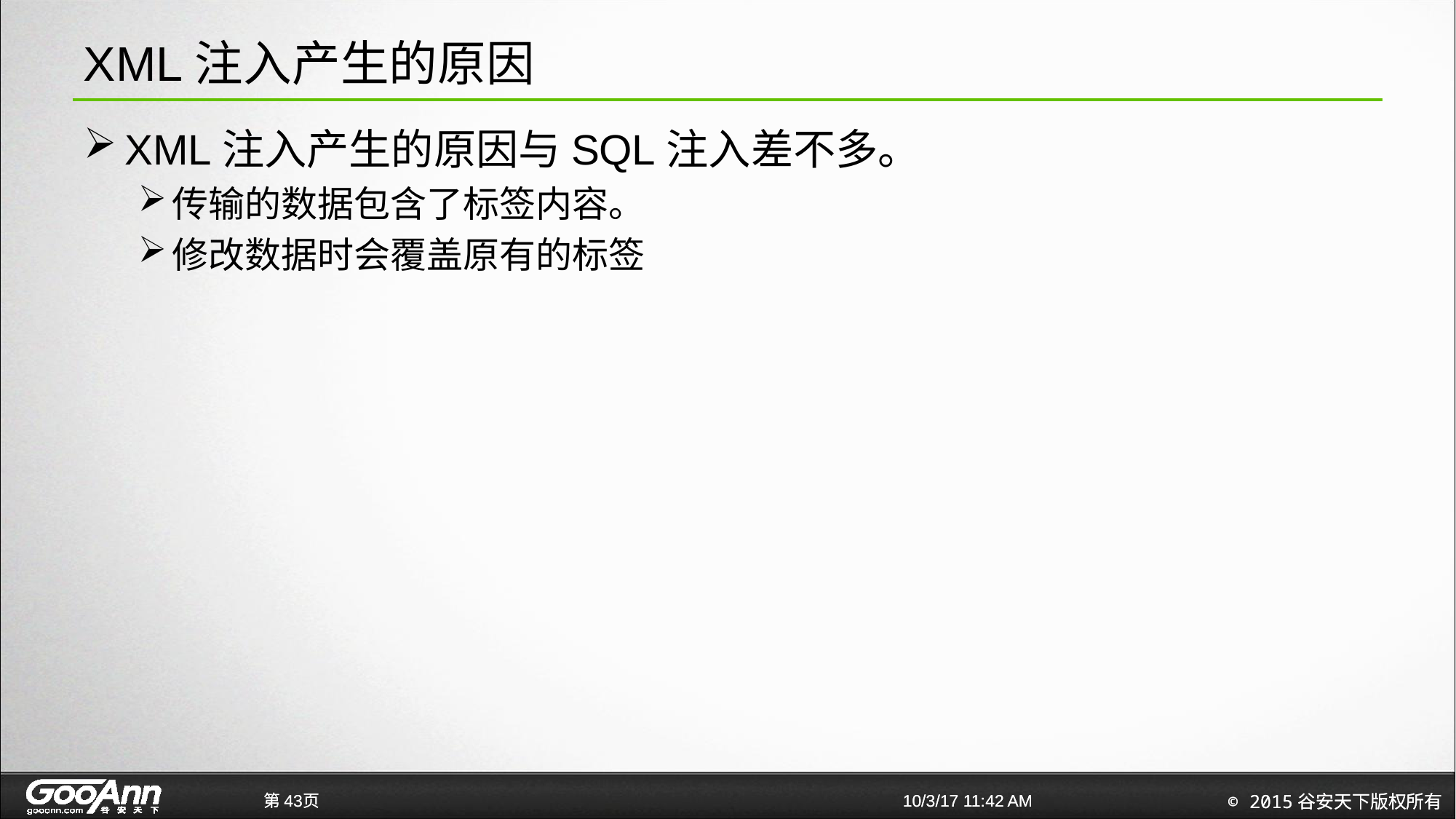

# XML注入产生的原因
XML注入产生的原因与SQL注入差不多。
传输的数据包含了标签内容。
修改数据时会覆盖原有的标签